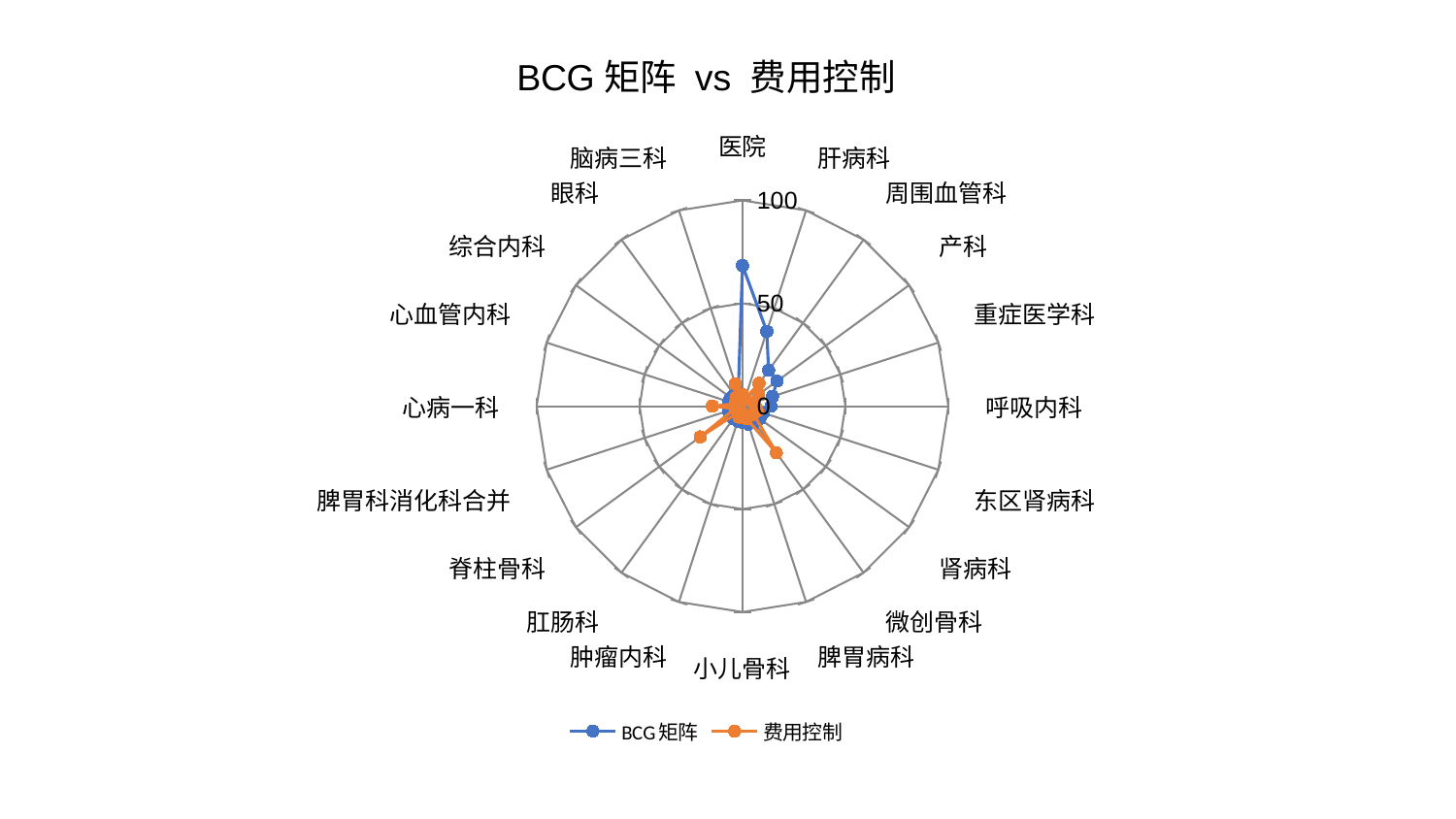

### Chart: BCG矩阵 vs 费用控制

| Category | BCG矩阵 | 费用控制 |
|---|---|---|
| 医院 | 68.3491336680153 | 5.641770790725117 |
| 肝病科 | 38.20120946980353 | 3.3124893885589284 |
| 周围血管科 | 21.57623660356813 | 13.688496303672753 |
| 产科 | 20.716434724084987 | 9.794328520663568 |
| 重症医学科 | 15.34298919296237 | 5.863050636282754 |
| 呼吸内科 | 13.854645918309934 | 6.234242250623589 |
| 东区肾病科 | 10.670645318897034 | 7.48179916377585 |
| 肾病科 | 10.412311240633356 | 6.607783130432824 |
| 微创骨科 | 9.839673051517657 | 27.955500409319356 |
| 脾胃病科 | 9.20097843484877 | 6.405437445144388 |
| 小儿骨科 | 7.829311033413643 | 3.5423824955176633 |
| 肿瘤内科 | 7.651822274336052 | 5.593714763277024 |
| 肛肠科 | 7.558735986413489 | 3.8590450878063933 |
| 脊柱骨科 | 7.454791221962459 | 25.394412940462793 |
| 脾胃科消化科合并 | 7.218764726610078 | 3.807819467571111 |
| 心病一科 | 7.146927147890625 | 14.630723067270617 |
| 心血管内科 | 7.054109032086023 | 3.730971666493434 |
| 综合内科 | 6.996188892433071 | 3.499433740689792 |
| 眼科 | 6.675270054178308 | 5.3674065935845965 |
| 脑病三科 | 6.639568904437853 | 11.43342949252453 |
80